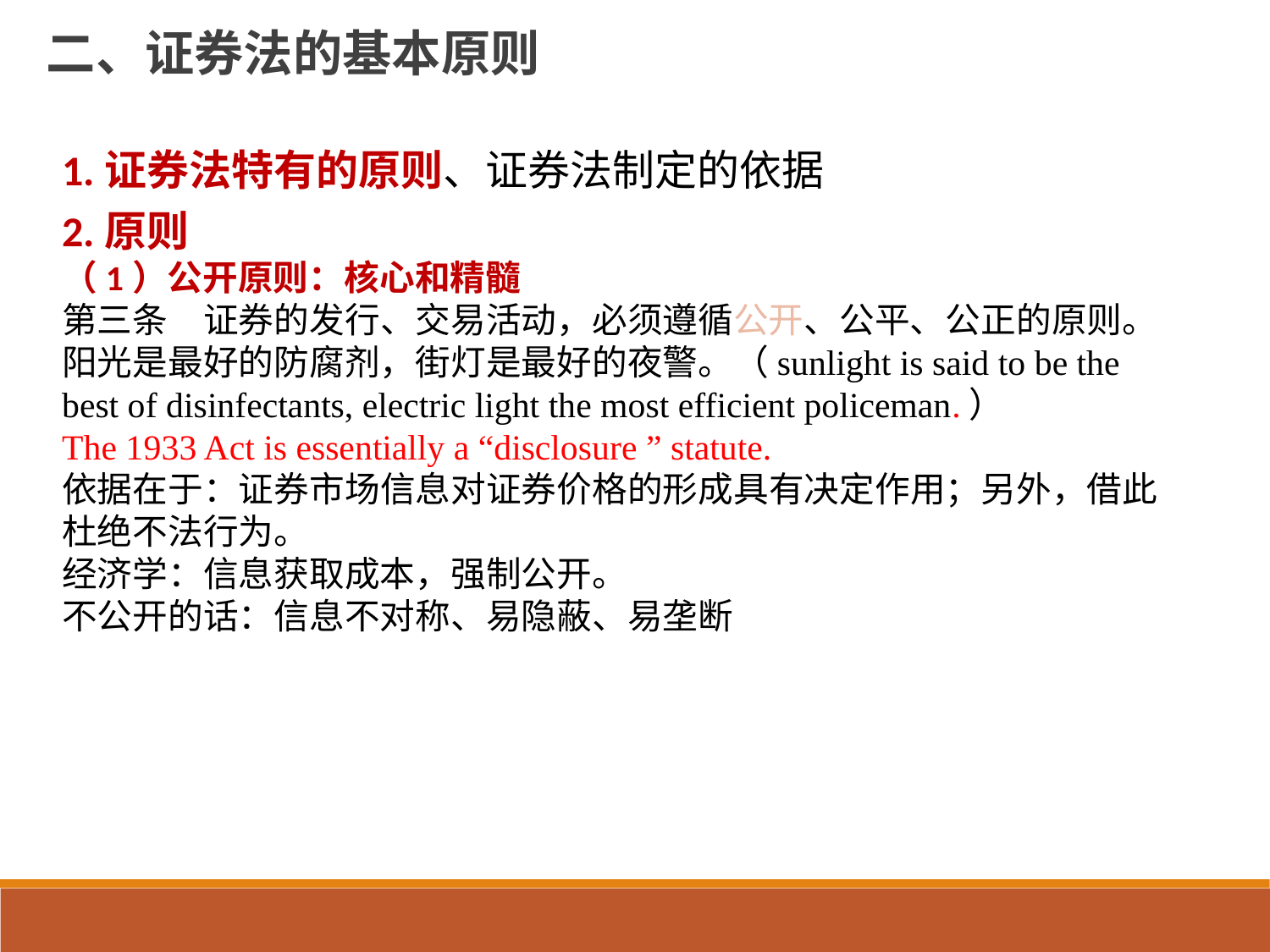

二、证券法的基本原则
1.证券法特有的原则、证券法制定的依据
2.原则
（1）公开原则：核心和精髓
第三条　证券的发行、交易活动，必须遵循公开、公平、公正的原则。
阳光是最好的防腐剂，街灯是最好的夜警。（sunlight is said to be the best of disinfectants, electric light the most efficient policeman.）
The 1933 Act is essentially a “disclosure ” statute.
依据在于：证券市场信息对证券价格的形成具有决定作用；另外，借此杜绝不法行为。
经济学：信息获取成本，强制公开。
不公开的话：信息不对称、易隐蔽、易垄断